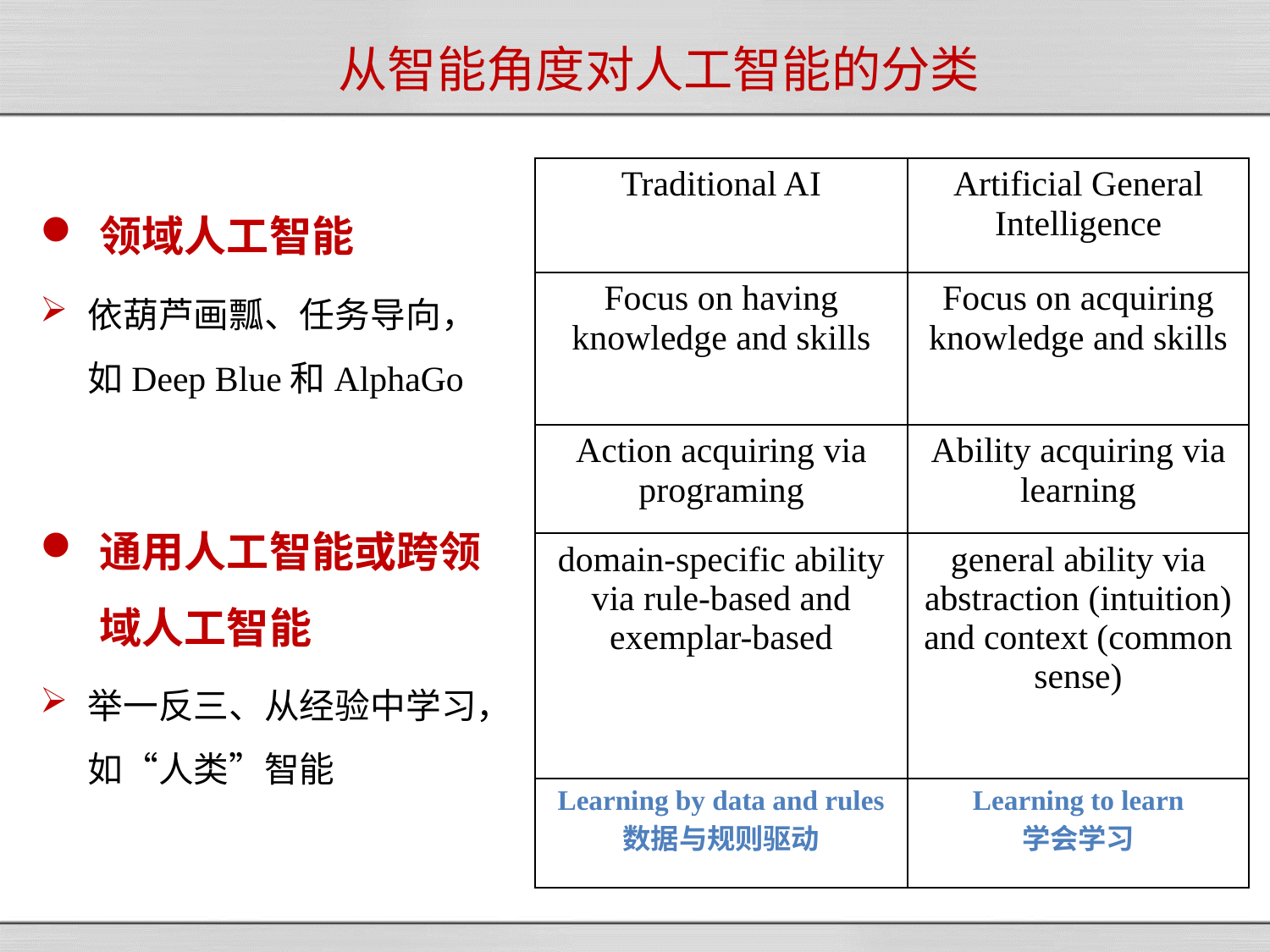

# 从智能角度对人工智能的分类
| Traditional AI | Artificial General Intelligence |
| --- | --- |
| Focus on having knowledge and skills | Focus on acquiring knowledge and skills |
| Action acquiring via programing | Ability acquiring via learning |
| domain-specific ability via rule-based and exemplar-based | general ability via abstraction (intuition) and context (common sense) |
| Learning by data and rules 数据与规则驱动 | Learning to learn 学会学习 |
领域人工智能
依葫芦画瓢、任务导向，如Deep Blue和AlphaGo

通用人工智能或跨领域人工智能
举一反三、从经验中学习，如“人类”智能